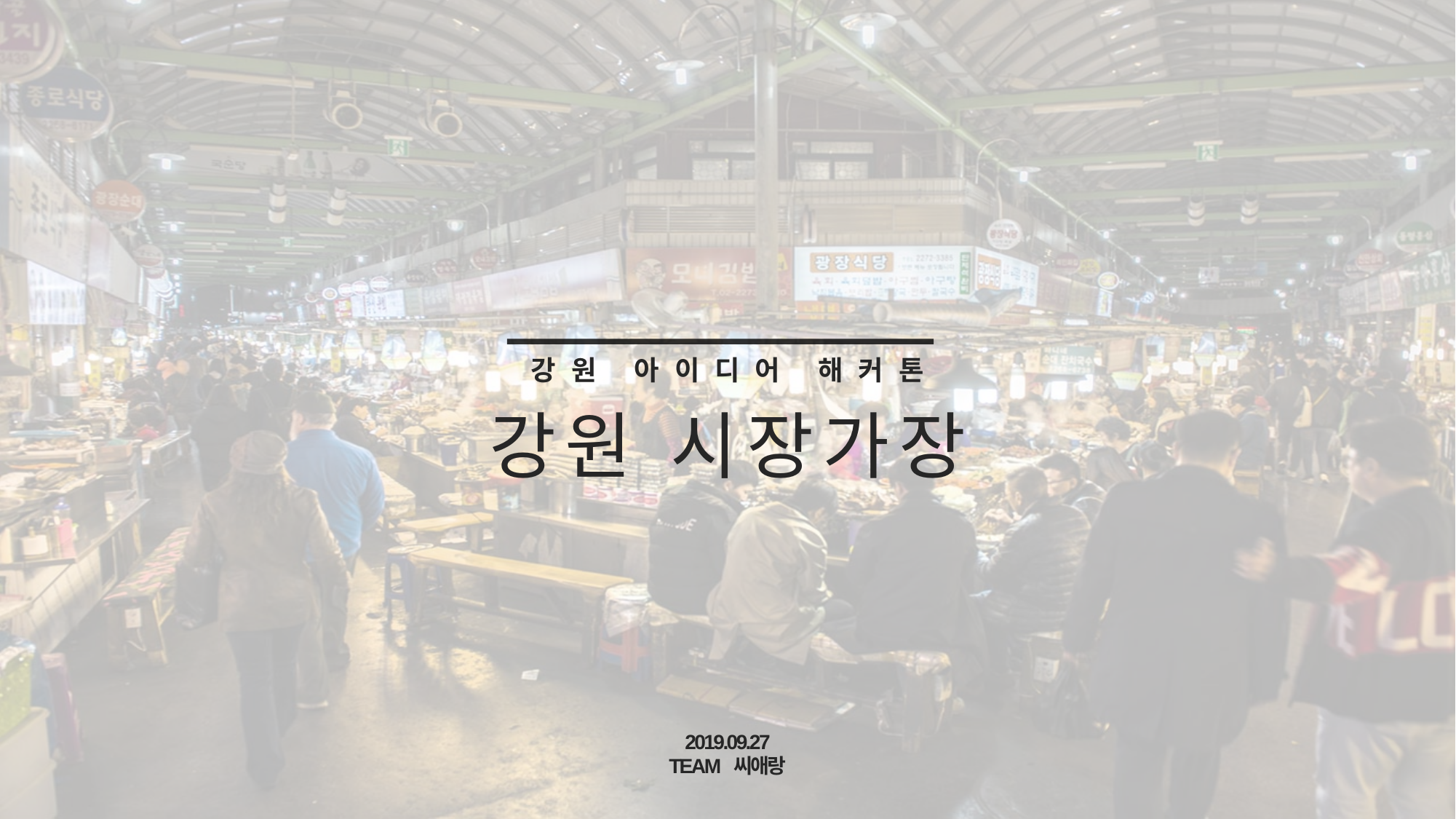

강원 아이디어 해커톤
강원 시장가장
2019.09.27
TEAM  씨애랑